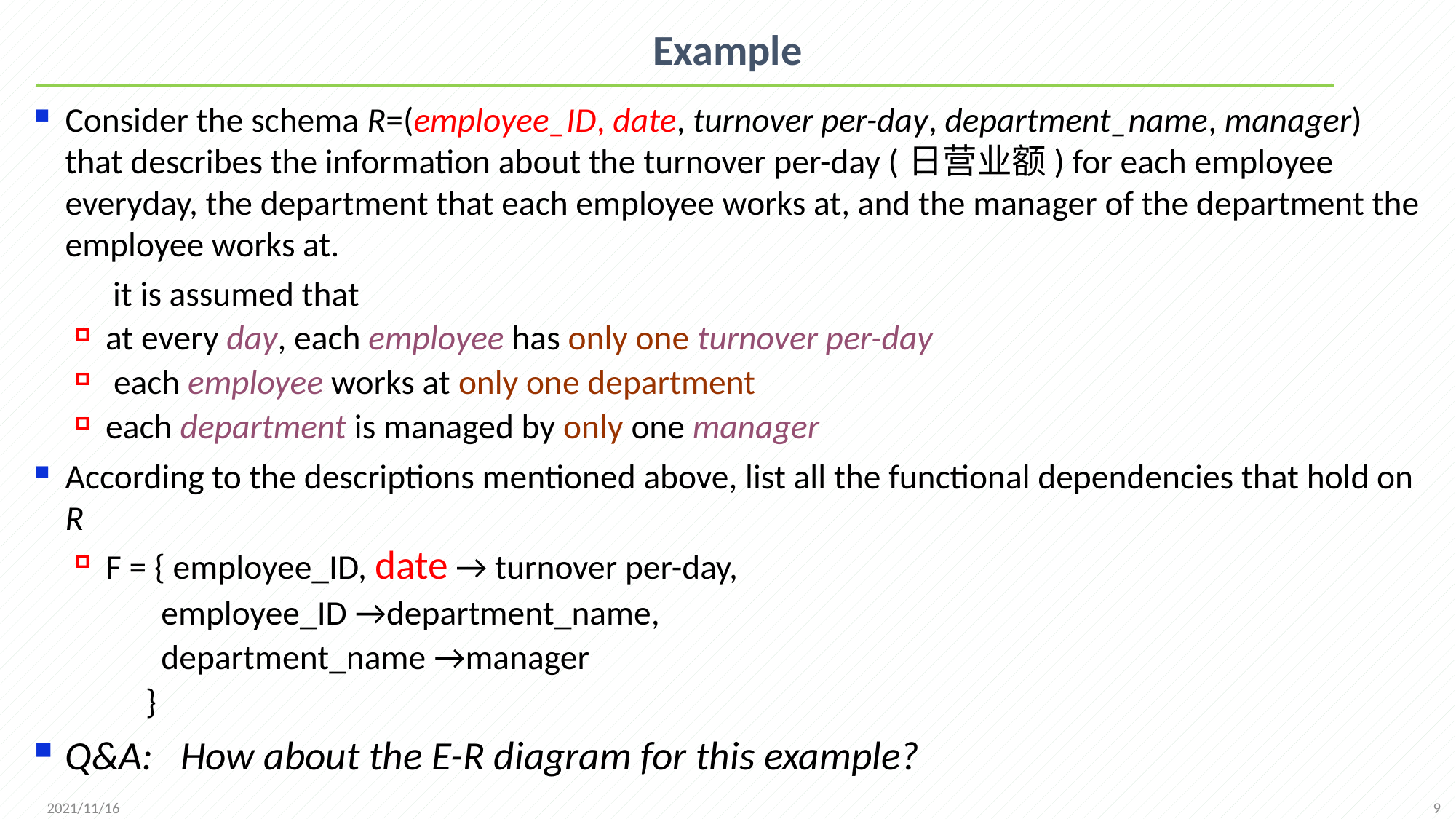

# Example
Consider the schema R=(employee_ID, date, turnover per-day, department_name, manager) that describes the information about the turnover per-day (日营业额) for each employee everyday, the department that each employee works at, and the manager of the department the employee works at.
          it is assumed that
at every day, each employee has only one turnover per-day
 each employee works at only one department
each department is managed by only one manager
According to the descriptions mentioned above, list all the functional dependencies that hold on R
F = { employee_ID, date → turnover per-day,
           employee_ID →department_name,
           department_name →manager
         }
Q&A:   How about the E-R diagram for this example?

9
2021/11/16